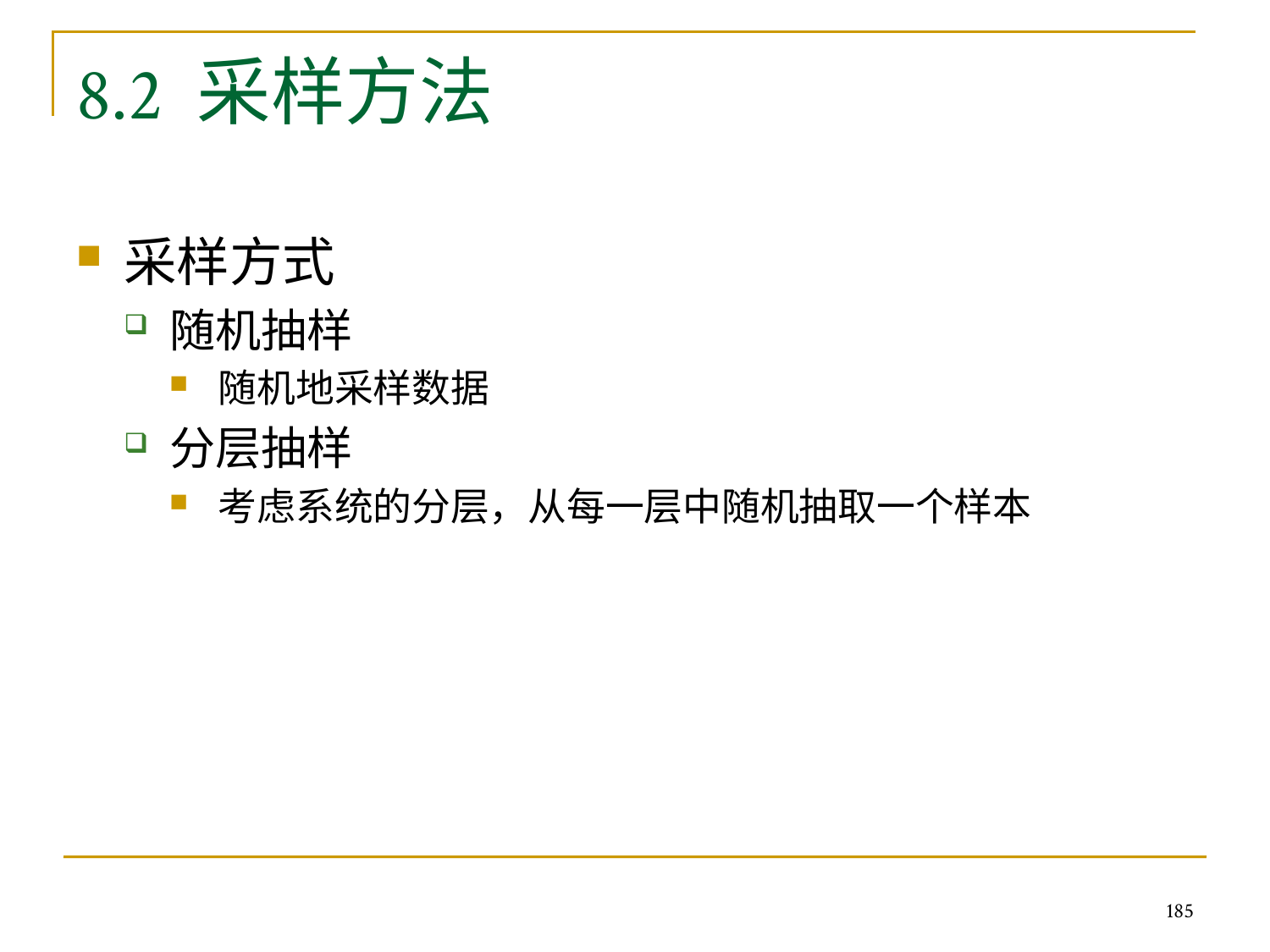

# 8.2 采样方法
采样方式
随机抽样
随机地采样数据
分层抽样
考虑系统的分层，从每一层中随机抽取一个样本
185